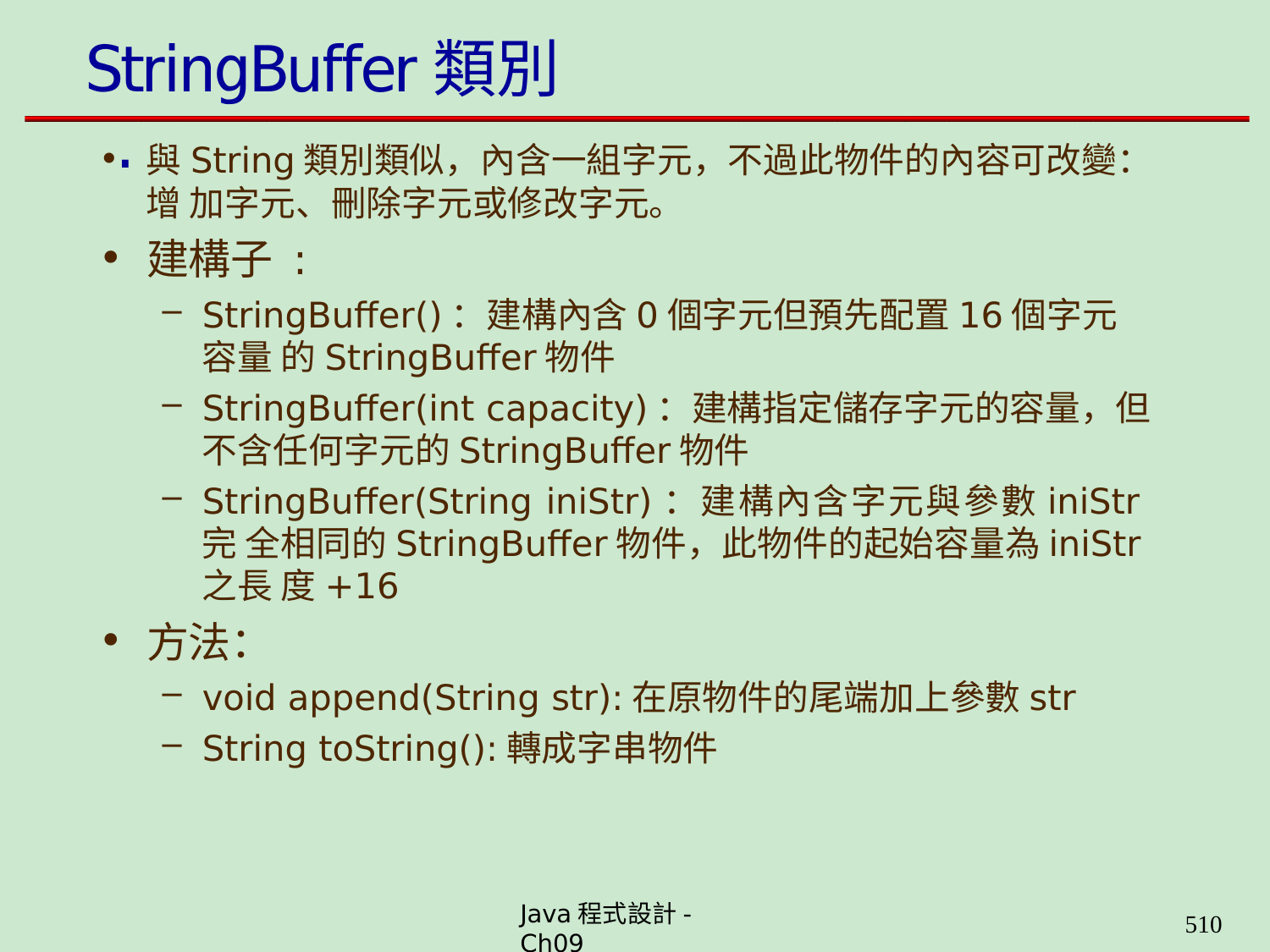

# StringBuffer類別 .
與String類別類似，內含一組字元，不過此物件的內容可改變：增 加字元、刪除字元或修改字元。
建構子 :
StringBuffer()：建構內含0個字元但預先配置16個字元容量 的StringBuffer物件
StringBuffer(int capacity)：建構指定儲存字元的容量，但
不含任何字元的StringBuffer物件
StringBuffer(String iniStr)：建構內含字元與參數iniStr完 全相同的StringBuffer物件，此物件的起始容量為iniStr之長 度+16
方法：
void append(String str):在原物件的尾端加上參數str
String toString():轉成字串物件
Java程式設計-Ch09
510